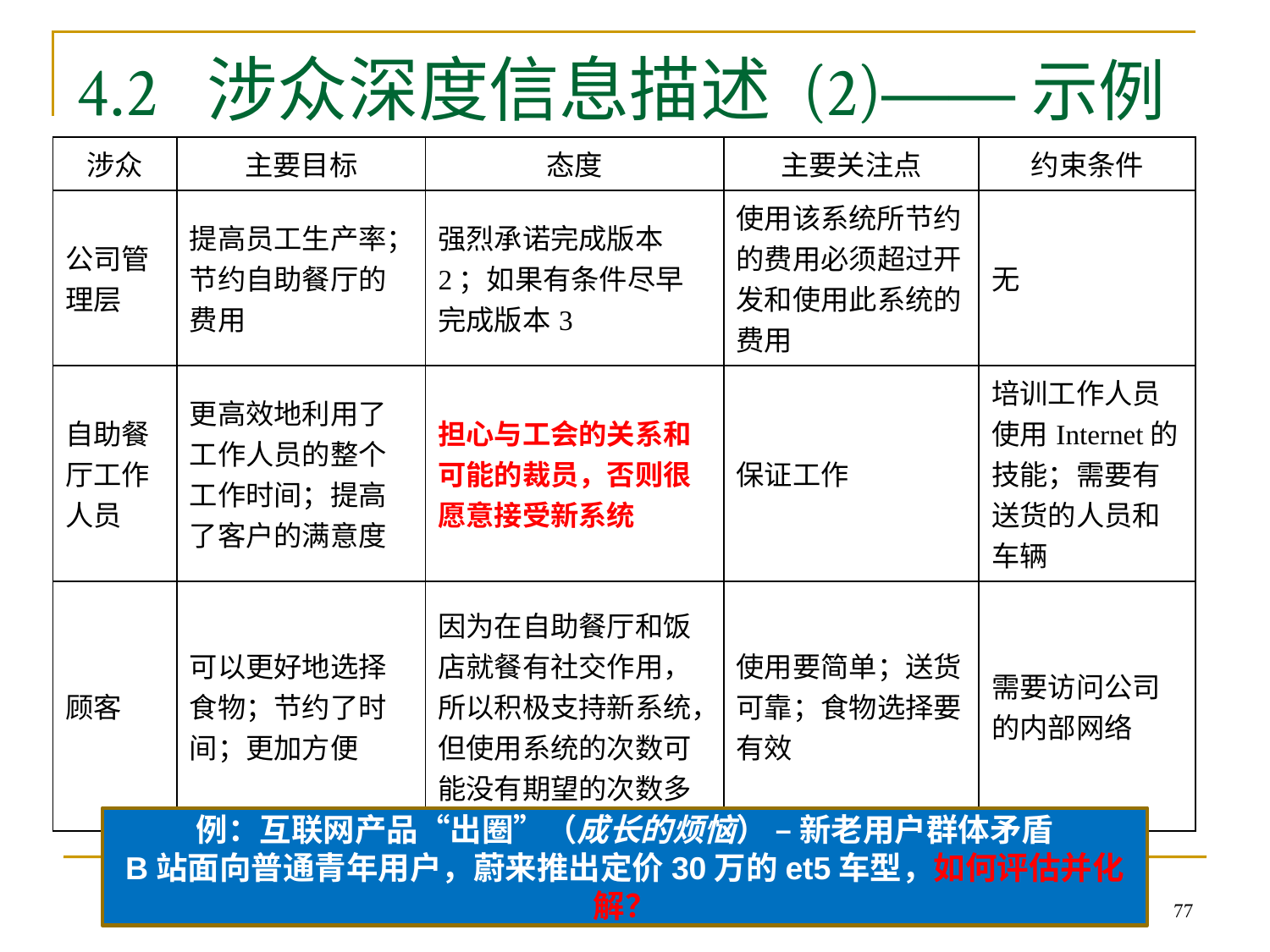

# 4.2  涉众深度信息描述 (2)——示例
| 涉众 | 主要目标 | 态度 | 主要关注点 | 约束条件 |
| --- | --- | --- | --- | --- |
| 公司管理层 | 提高员工生产率；节约自助餐厅的费用 | 强烈承诺完成版本2；如果有条件尽早完成版本3 | 使用该系统所节约的费用必须超过开发和使用此系统的费用 | 无 |
| 自助餐厅工作人员 | 更高效地利用了工作人员的整个工作时间；提高了客户的满意度 | 担心与工会的关系和可能的裁员，否则很愿意接受新系统 | 保证工作 | 培训工作人员使用Internet的技能；需要有送货的人员和车辆 |
| 顾客 | 可以更好地选择食物；节约了时间；更加方便 | 因为在自助餐厅和饭店就餐有社交作用，所以积极支持新系统，但使用系统的次数可能没有期望的次数多 | 使用要简单；送货可靠；食物选择要有效 | 需要访问公司的内部网络 |
例：互联网产品“出圈”（成长的烦恼） – 新老用户群体矛盾
B站面向普通青年用户，蔚来推出定价30万的et5车型，如何评估并化解？
77